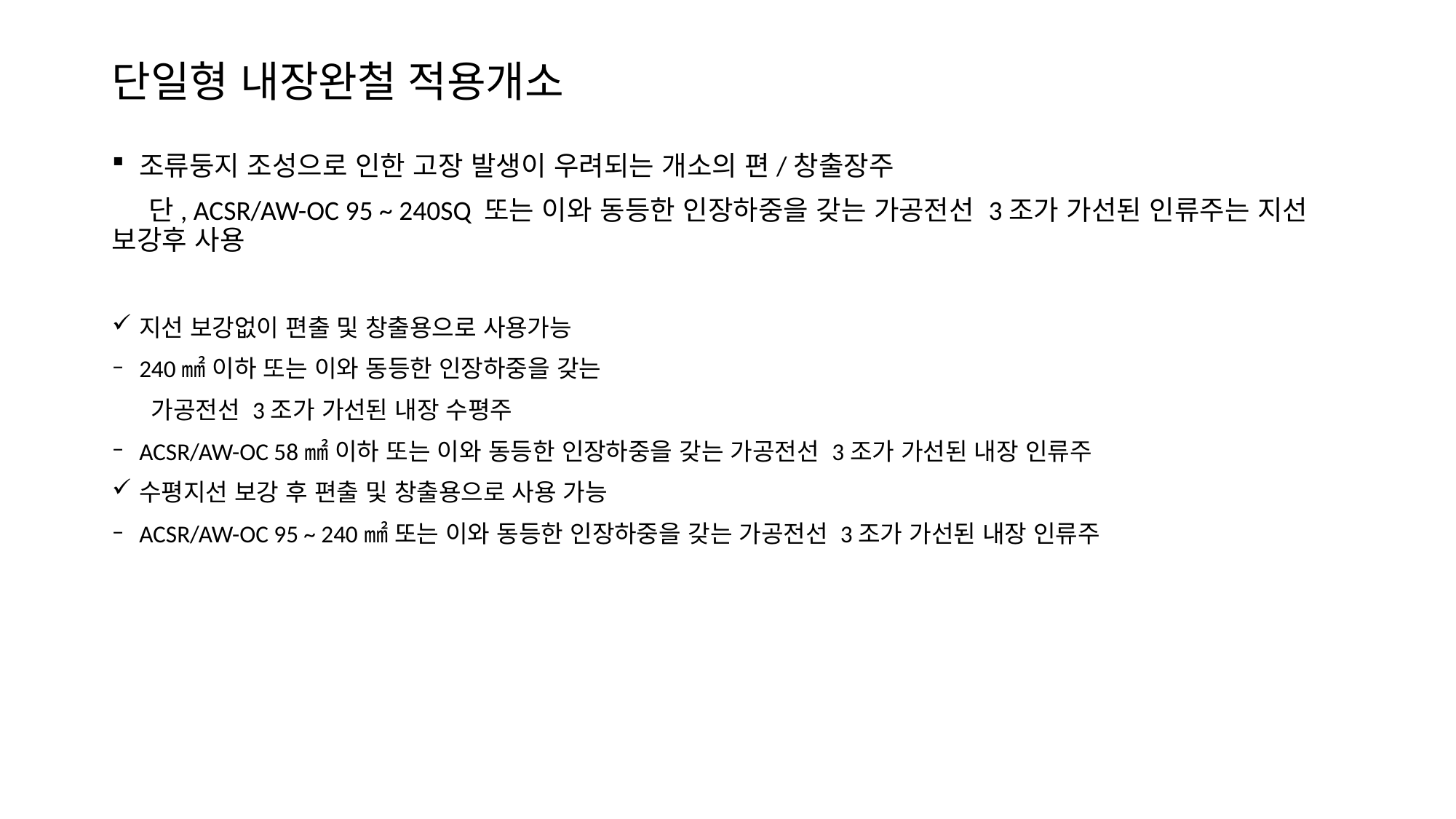

# 단일형 내장완철 적용개소
조류둥지 조성으로 인한 고장 발생이 우려되는 개소의 편/창출장주
    단, ACSR/AW-OC 95 ~ 240SQ 또는 이와 동등한 인장하중을 갖는 가공전선 3조가 가선된 인류주는 지선     보강후 사용

지선 보강없이 편출 및 창출용으로 사용가능
240㎟ 이하 또는 이와 동등한 인장하중을 갖는
     가공전선 3조가 가선된 내장 수평주
ACSR/AW-OC 58㎟ 이하 또는 이와 동등한 인장하중을 갖는 가공전선 3조가 가선된 내장 인류주
수평지선 보강 후 편출 및 창출용으로 사용 가능
ACSR/AW-OC 95 ~ 240㎟ 또는 이와 동등한 인장하중을 갖는 가공전선 3조가 가선된 내장 인류주